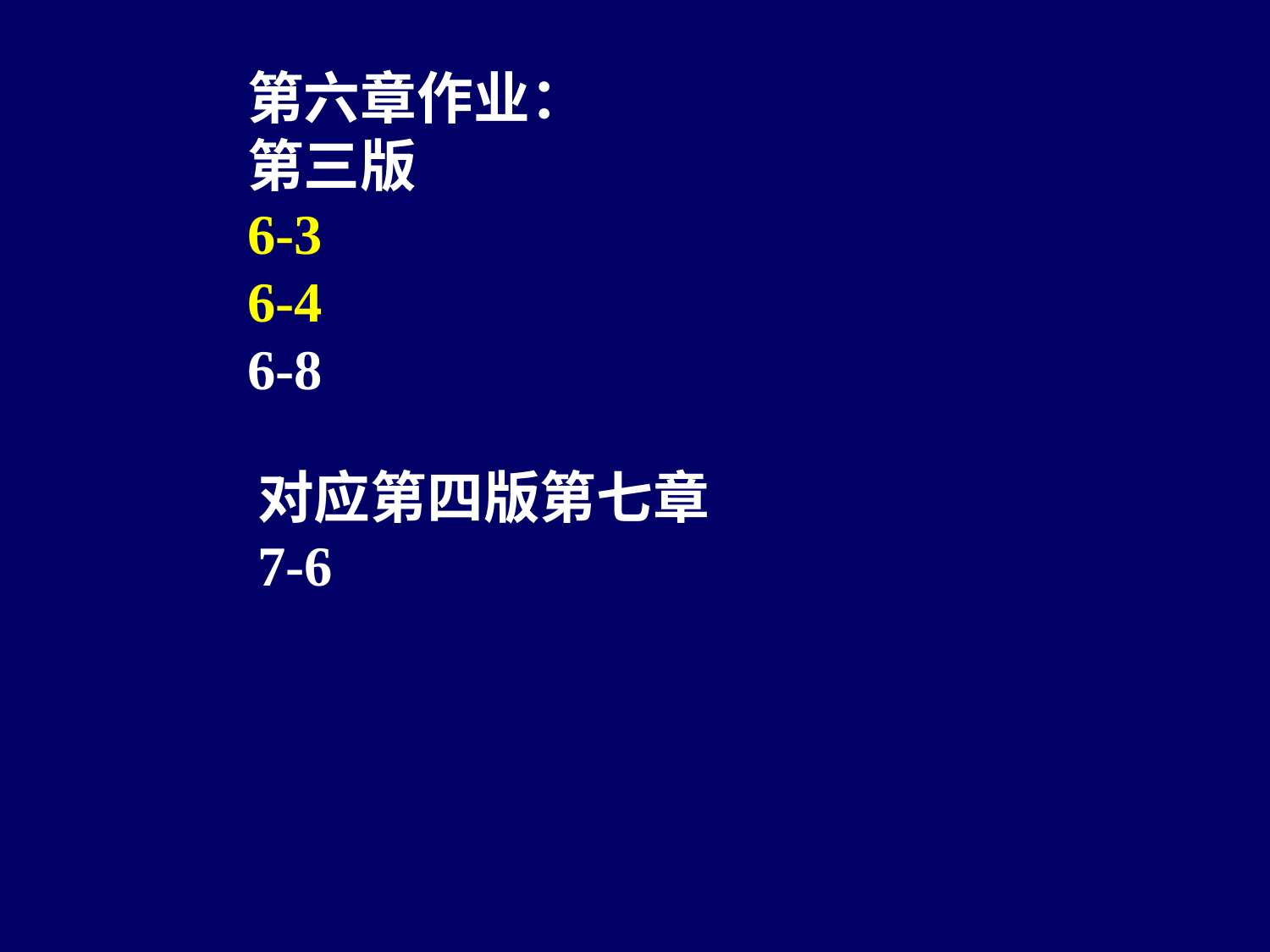

第六章作业：
第三版
6-3
6-4
6-8
对应第四版第七章
7-6